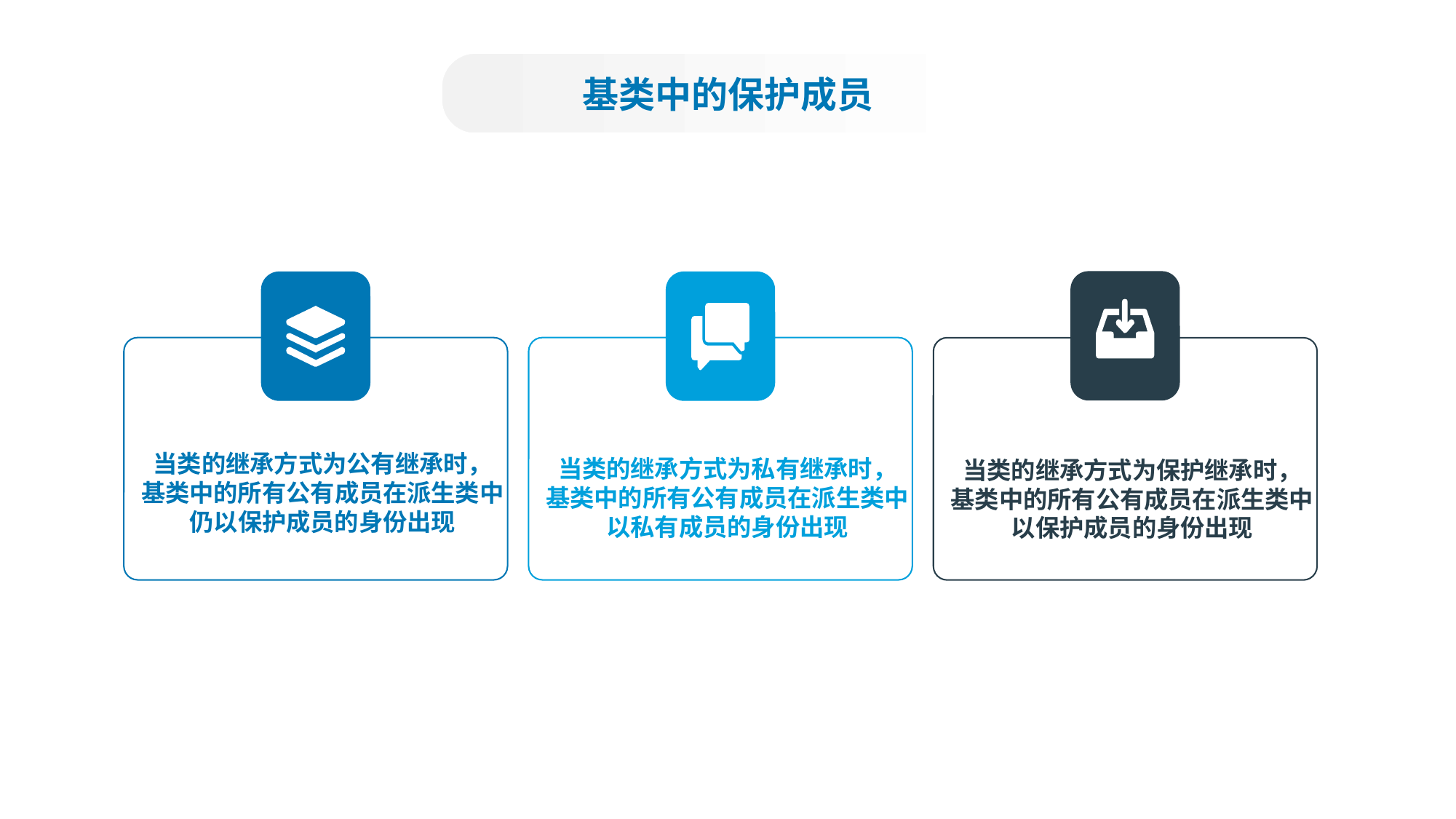

基类中的保护成员

当类的继承方式为保护继承时，
基类中的所有公有成员在派生类中
以保护成员的身份出现

当类的继承方式为私有继承时，
基类中的所有公有成员在派生类中
以私有成员的身份出现

当类的继承方式为公有继承时，
基类中的所有公有成员在派生类中
仍以保护成员的身份出现